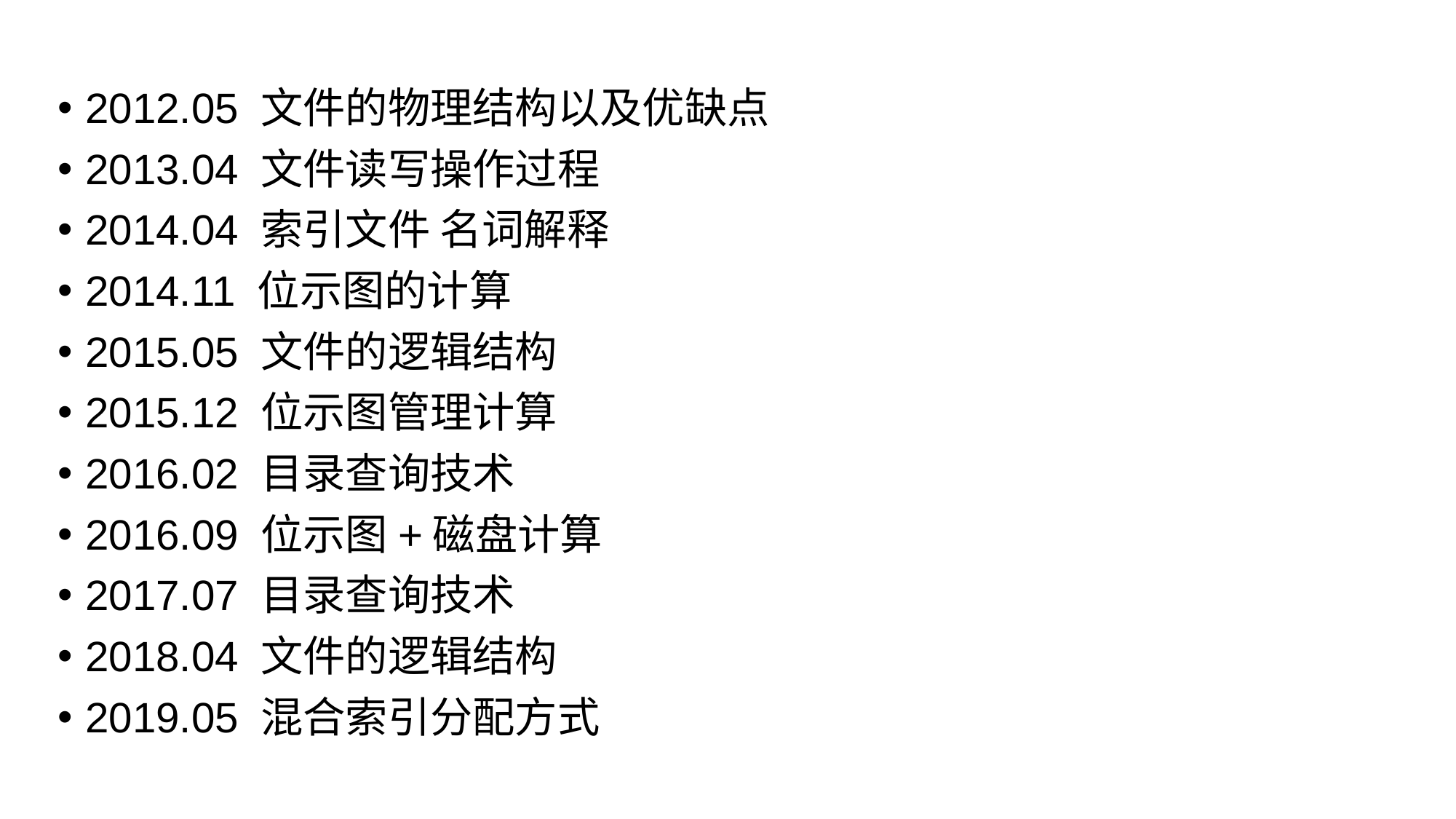

2012.05 文件的物理结构以及优缺点
2013.04 文件读写操作过程
2014.04 索引文件 名词解释
2014.11 位示图的计算
2015.05 文件的逻辑结构
2015.12 位示图管理计算
2016.02 目录查询技术
2016.09 位示图+磁盘计算
2017.07 目录查询技术
2018.04 文件的逻辑结构
2019.05 混合索引分配方式